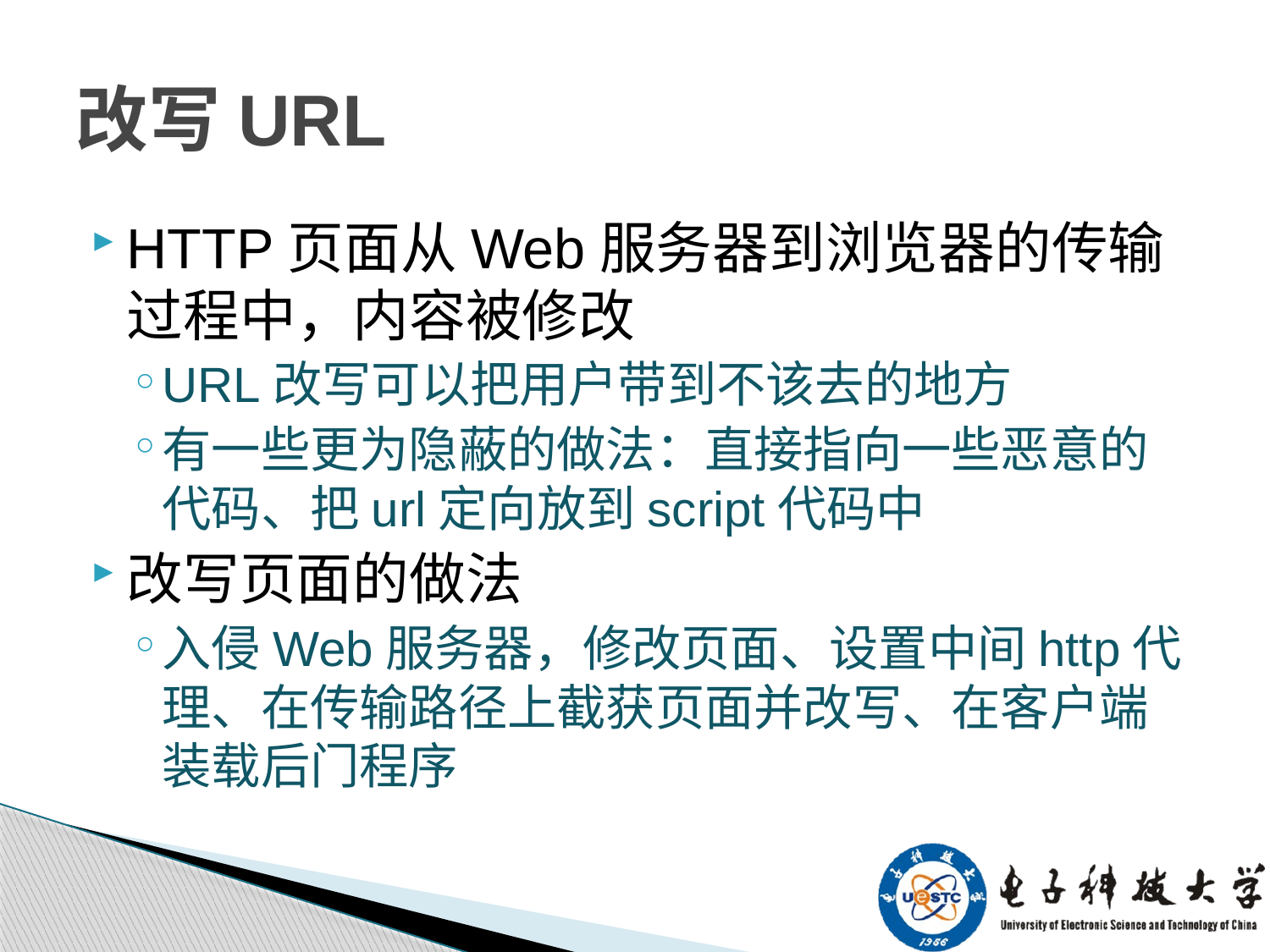

# 改写URL
HTTP页面从Web服务器到浏览器的传输过程中，内容被修改
URL改写可以把用户带到不该去的地方
有一些更为隐蔽的做法：直接指向一些恶意的代码、把url定向放到script代码中
改写页面的做法
入侵Web服务器，修改页面、设置中间http代理、在传输路径上截获页面并改写、在客户端装载后门程序
271